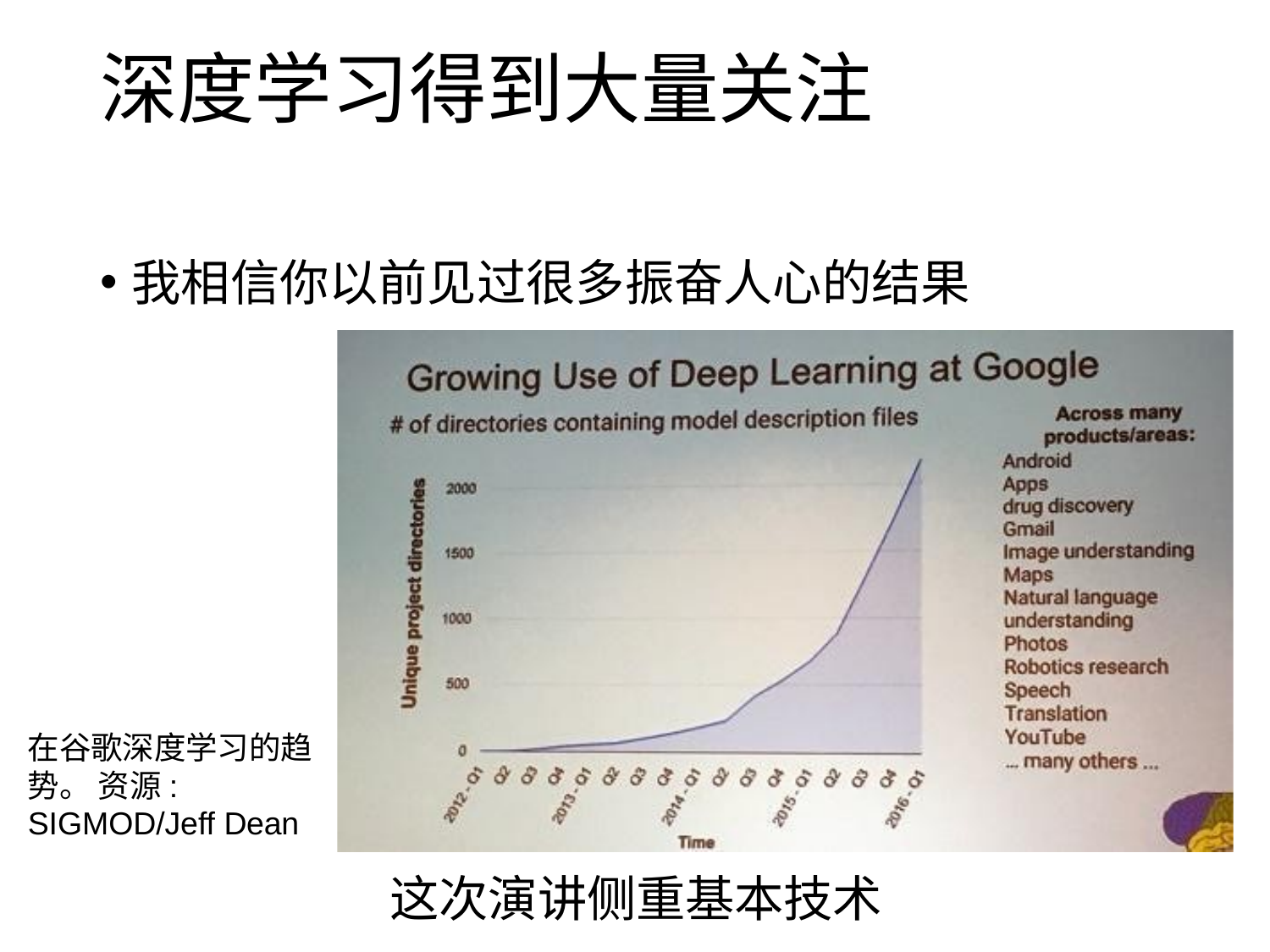

# 深度学习得到大量关注
我相信你以前见过很多振奋人心的结果

在谷歌深度学习的趋势。 资源: SIGMOD/Jeff Dean
这次演讲侧重基本技术